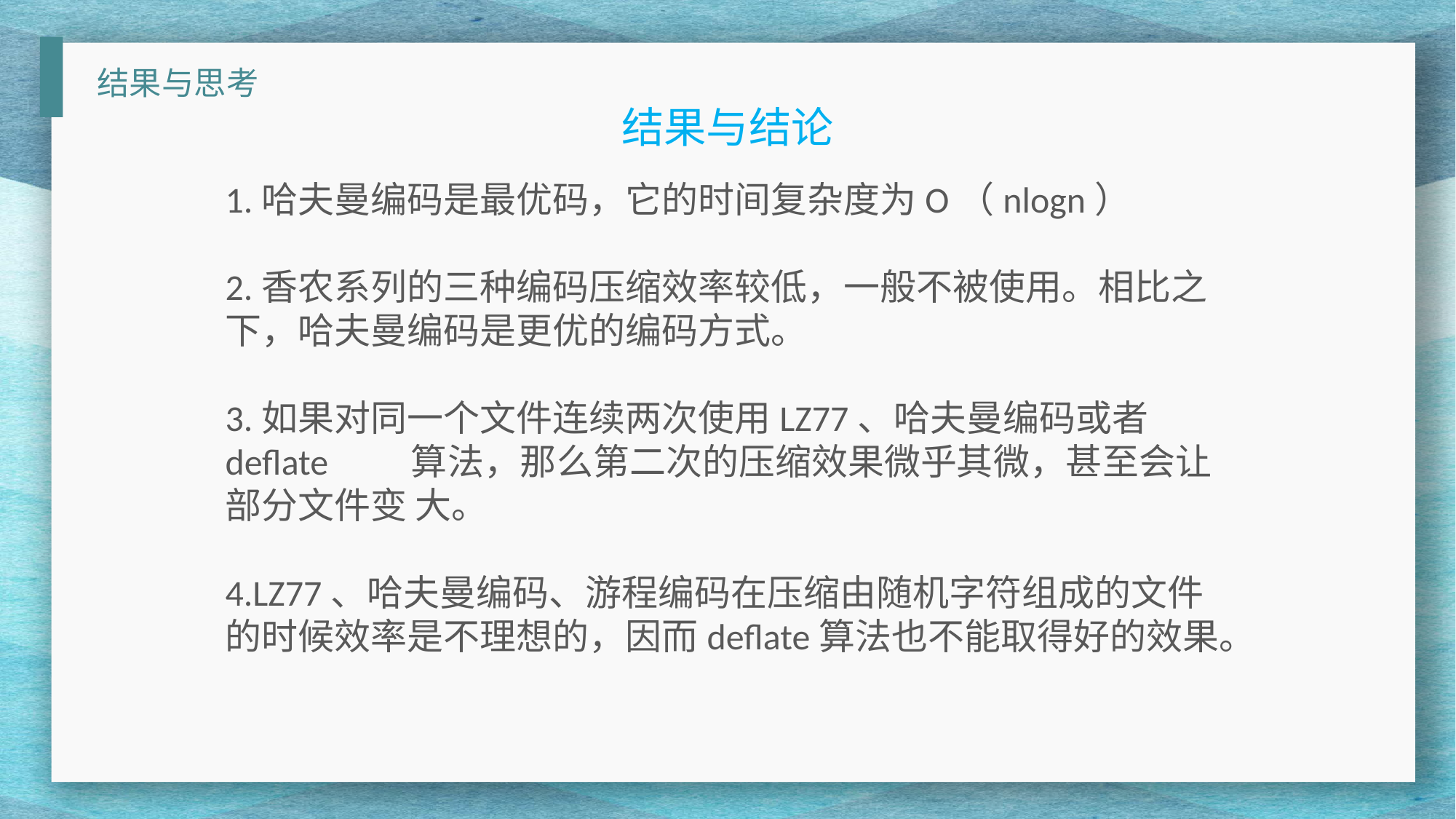

结果与思考
结果与结论

1.哈夫曼编码是最优码，它的时间复杂度为O（nlogn）

2.香农系列的三种编码压缩效率较低，一般不被使用。相比之下，哈夫曼编码是更优的编码方式。

3.如果对同一个文件连续两次使用LZ77、哈夫曼编码或者deflate         算法，那么第二次的压缩效果微乎其微，甚至会让部分文件变 大。

4.LZ77、哈夫曼编码、游程编码在压缩由随机字符组成的文件的时候效率是不理想的，因而deflate算法也不能取得好的效果。

谢谢程老师和两位助教
一学期以来对我们的帮助和指导！